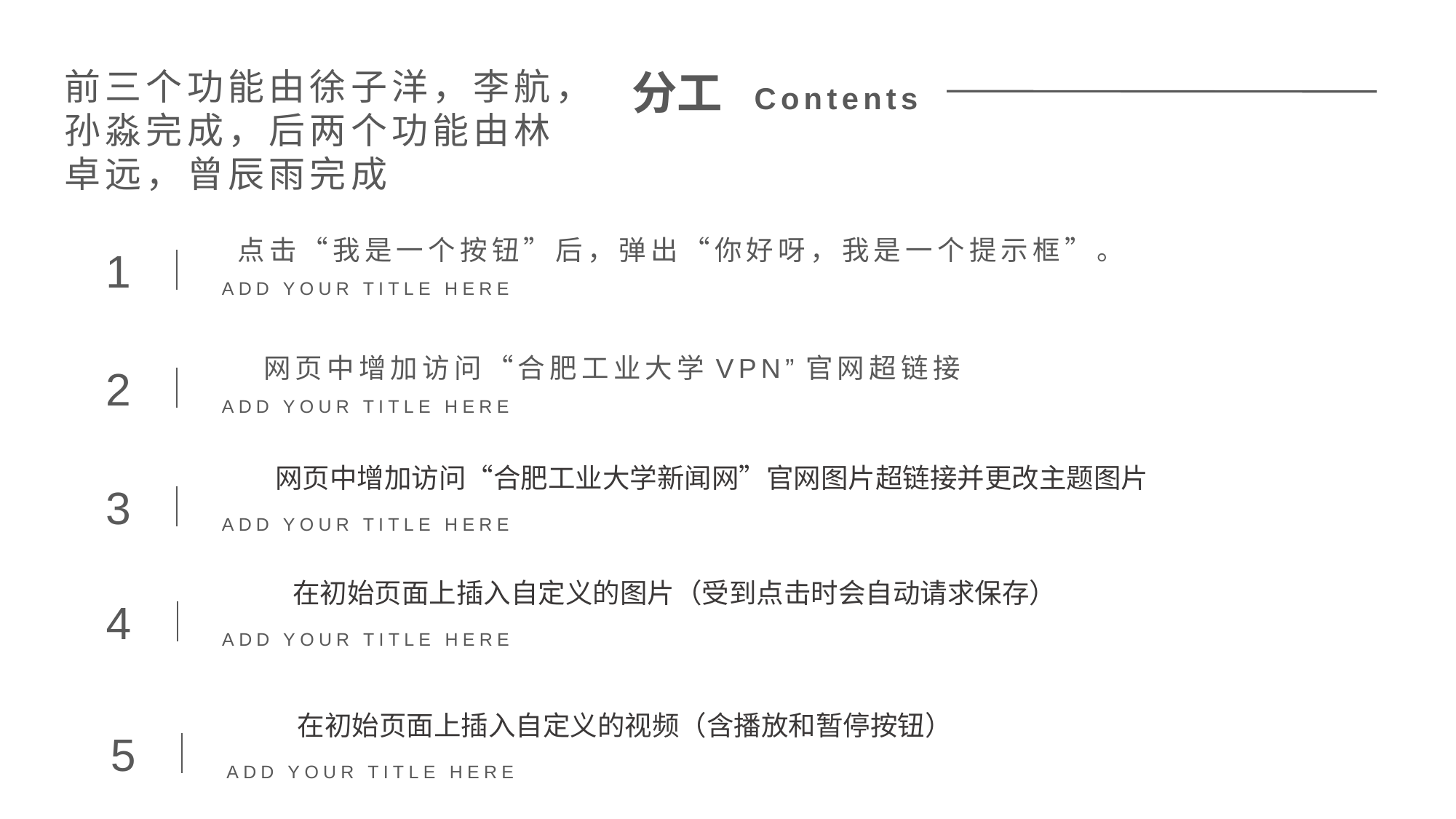

分工  Contents
前三个功能由徐子洋，李航，孙淼完成，后两个功能由林卓远，曾辰雨完成
点击“我是一个按钮”后，弹出“你好呀，我是一个提示框”。
ADD YOUR TITLE HERE
1
网页中增加访问“合肥工业大学VPN”官网超链接
ADD YOUR TITLE HERE
2
网页中增加访问“合肥工业大学新闻网”官网图片超链接并更改主题图片
ADD YOUR TITLE HERE
3
在初始页面上插入自定义的图片（受到点击时会自动请求保存）
ADD YOUR TITLE HERE
4
在初始页面上插入自定义的视频（含播放和暂停按钮）
ADD YOUR TITLE HERE
5